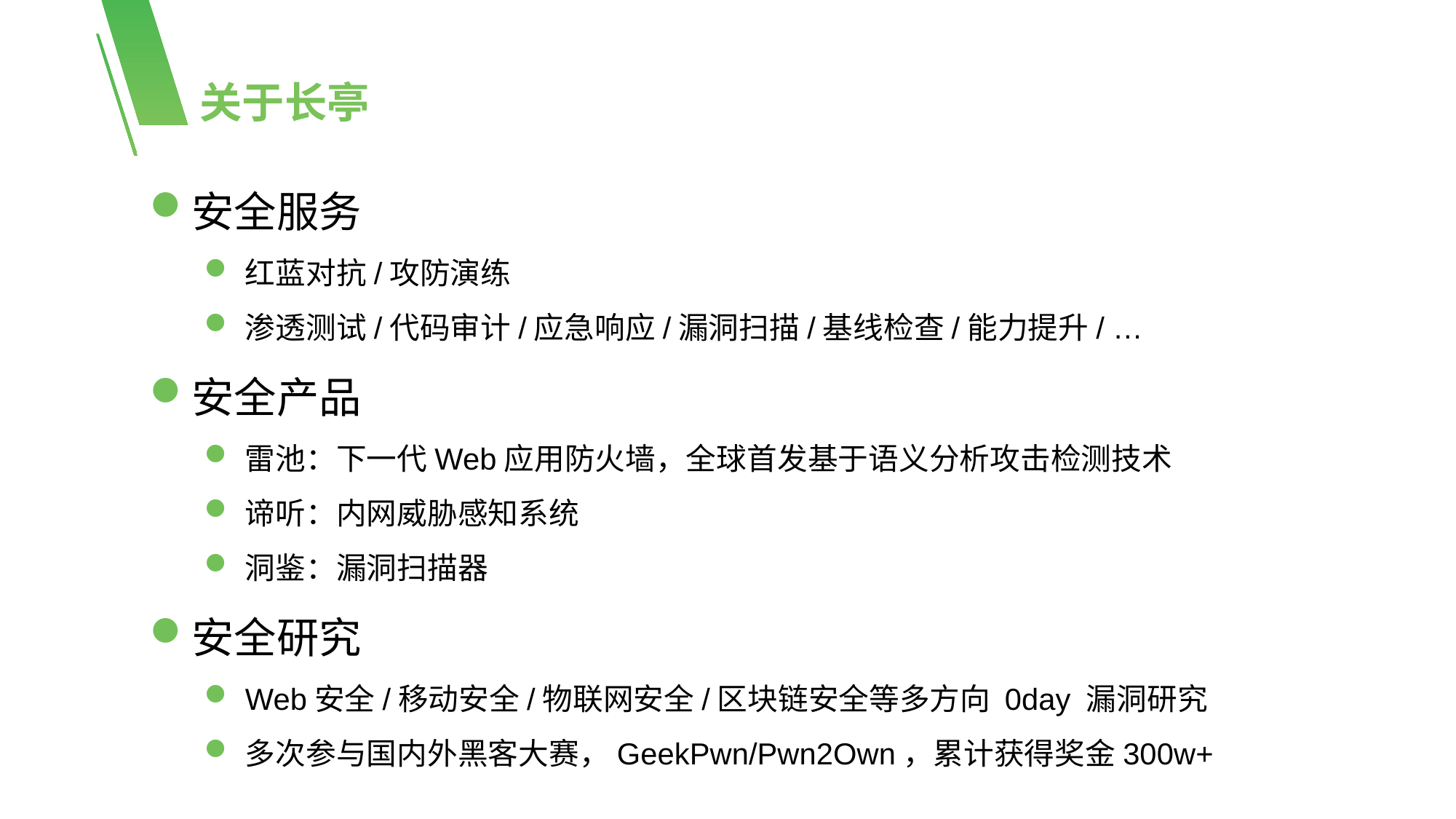

关于长亭
安全服务
红蓝对抗/攻防演练
渗透测试/代码审计/应急响应/漏洞扫描/基线检查/能力提升/ …
安全产品
雷池：下一代Web应用防火墙，全球首发基于语义分析攻击检测技术
谛听：内网威胁感知系统
洞鉴：漏洞扫描器
安全研究
Web安全/移动安全/物联网安全/区块链安全等多方向 0day 漏洞研究
多次参与国内外黑客大赛，GeekPwn/Pwn2Own，累计获得奖金300w+